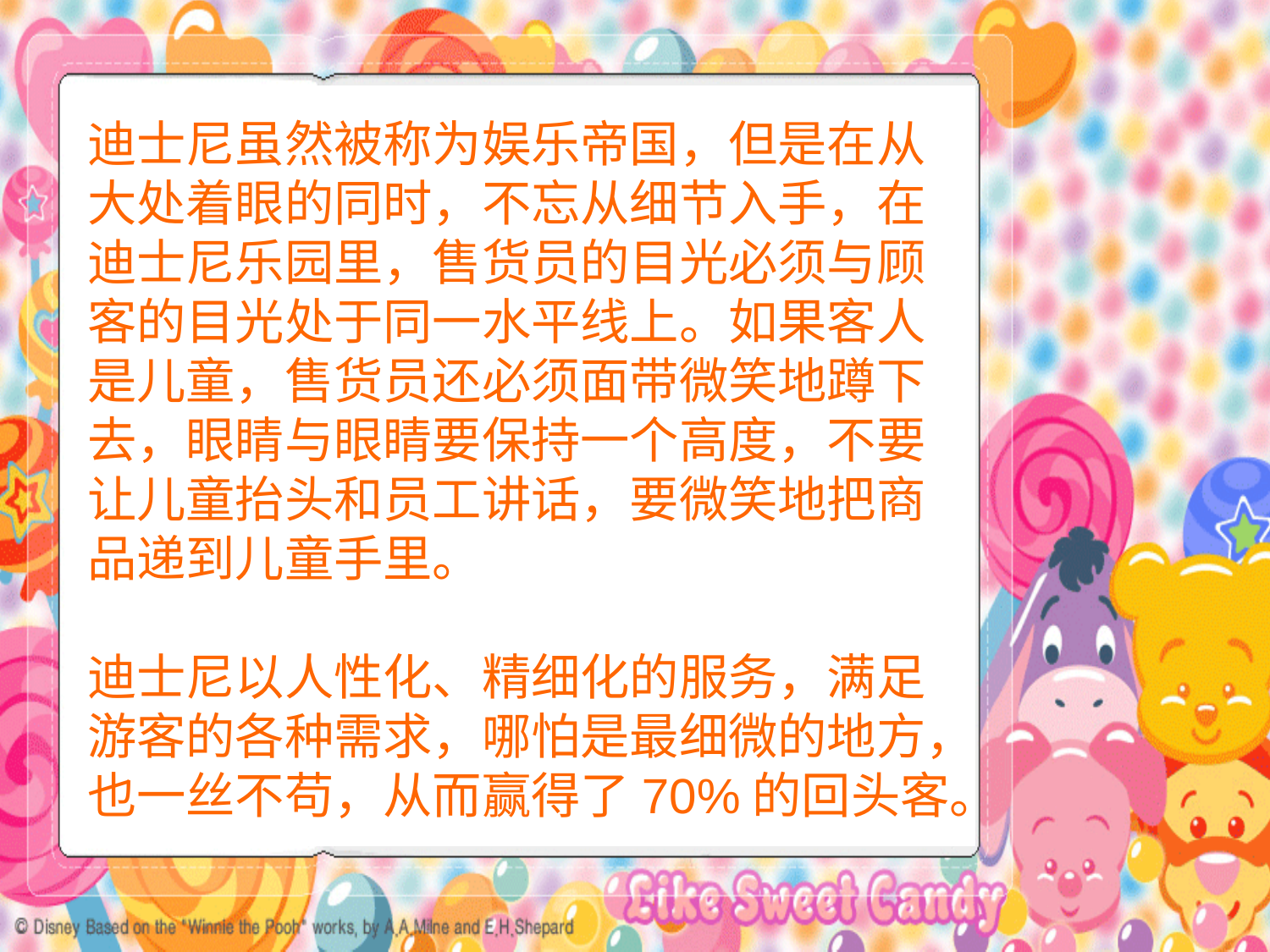

#

迪士尼虽然被称为娱乐帝国，但是在从大处着眼的同时，不忘从细节入手，在迪士尼乐园里，售货员的目光必须与顾客的目光处于同一水平线上。如果客人是儿童，售货员还必须面带微笑地蹲下去，眼睛与眼睛要保持一个高度，不要让儿童抬头和员工讲话，要微笑地把商品递到儿童手里。
迪士尼以人性化、精细化的服务，满足游客的各种需求，哪怕是最细微的地方，也一丝不苟，从而赢得了70%的回头客。